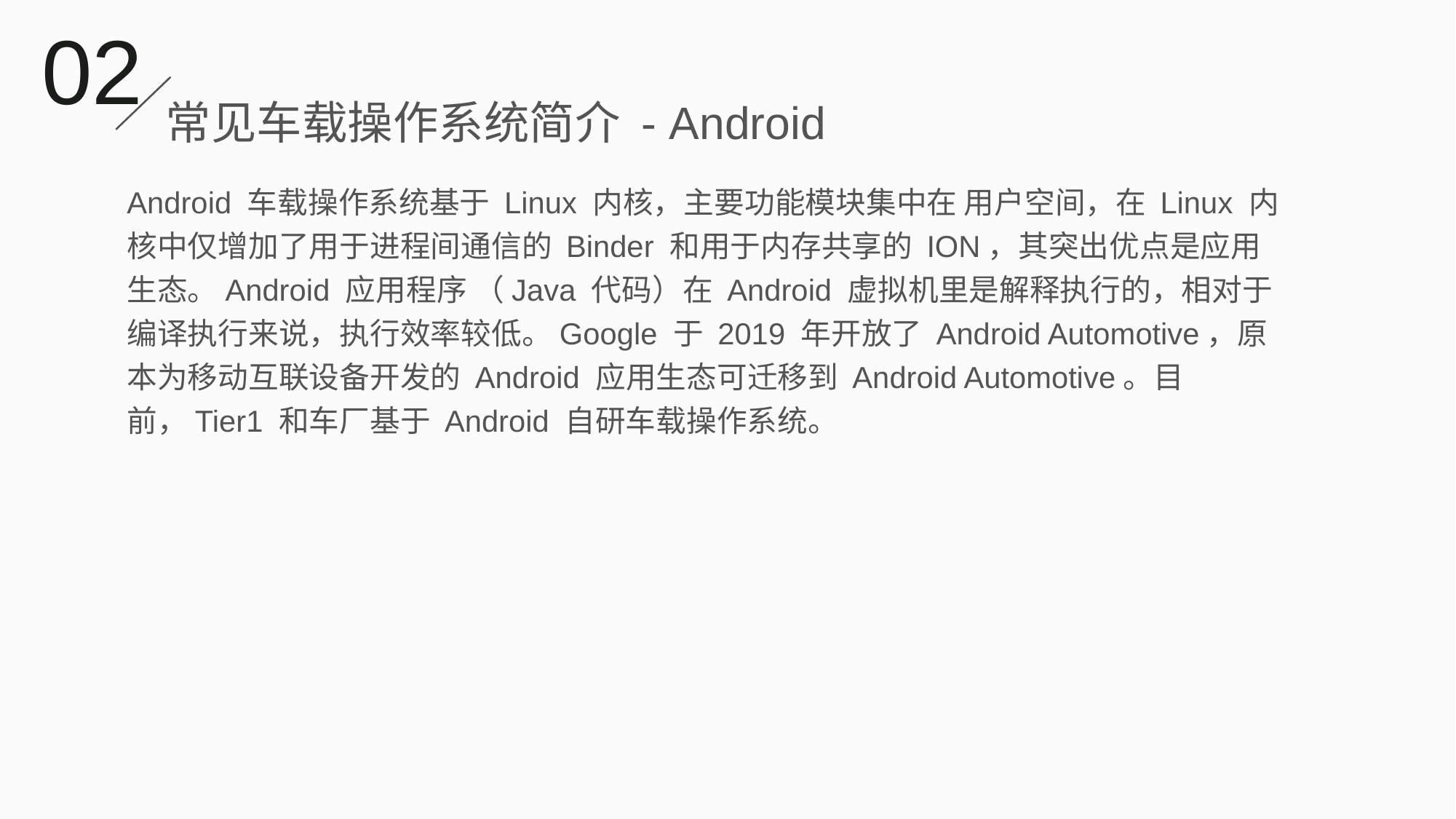

02
常见车载操作系统简介 - Android
Android 车载操作系统基于 Linux 内核，主要功能模块集中在 用户空间，在 Linux 内核中仅增加了用于进程间通信的 Binder 和用于内存共享的 ION，其突出优点是应用生态。Android 应用程序 （Java 代码）在 Android 虚拟机里是解释执行的，相对于编译执行来说，执行效率较低。Google 于 2019 年开放了 Android Automotive，原本为移动互联设备开发的 Android 应用生态可迁移到 Android Automotive。目前，Tier1 和车厂基于 Android 自研车载操作系统。